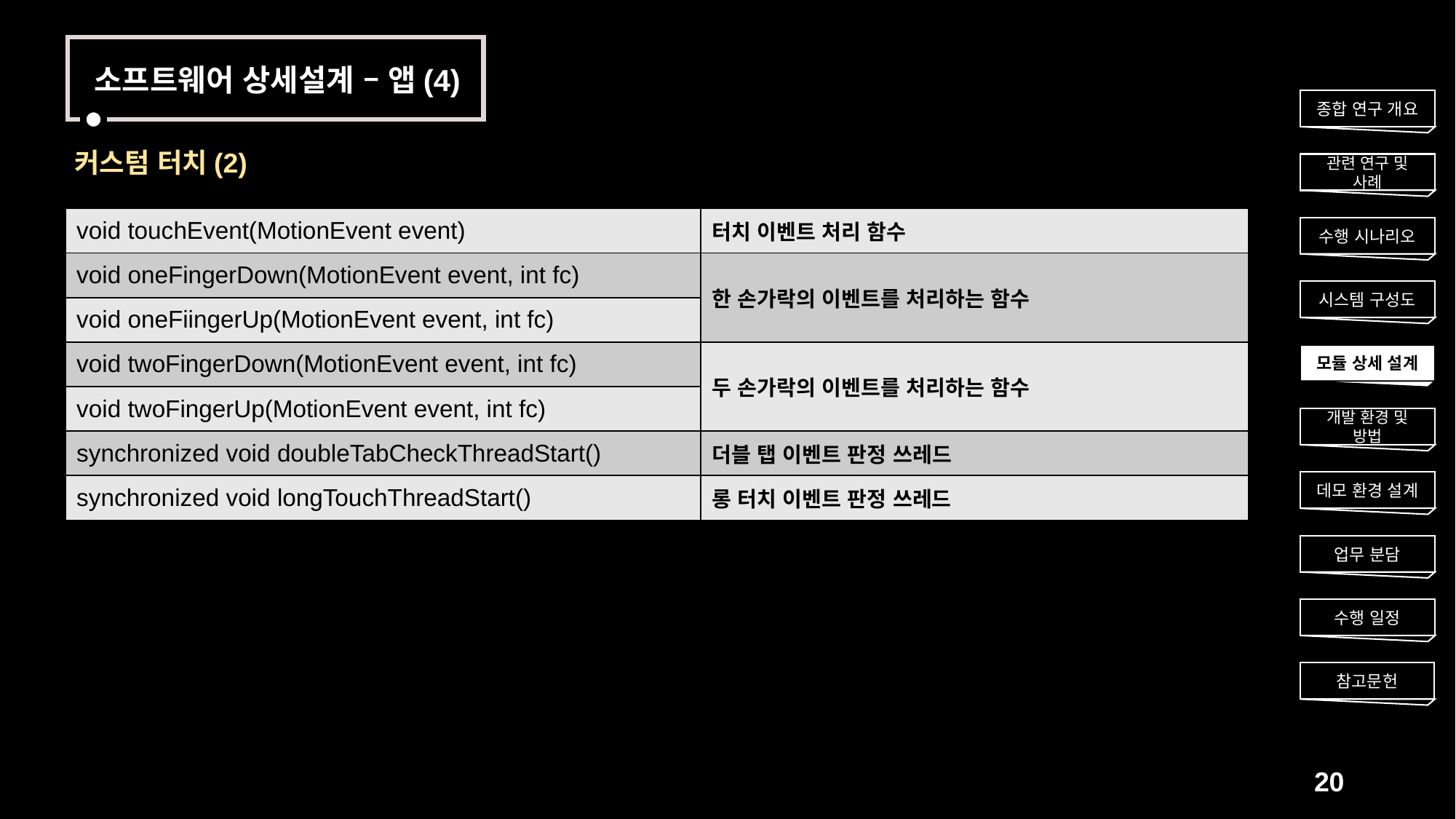

소프트웨어 상세설계 – 앱(4)
종합 연구 개요

커스텀 터치(2)
관련 연구 및 사례

| void touchEvent(MotionEvent event) | 터치 이벤트 처리 함수 |
| --- | --- |
| void oneFingerDown(MotionEvent event, int fc) | 한 손가락의 이벤트를 처리하는 함수 |
| void oneFiingerUp(MotionEvent event, int fc) |  |
| void twoFingerDown(MotionEvent event, int fc) | 두 손가락의 이벤트를 처리하는 함수 |
| void twoFingerUp(MotionEvent event, int fc) |  |
| synchronized void doubleTabCheckThreadStart() | 더블 탭 이벤트 판정 쓰레드 |
| synchronized void longTouchThreadStart() | 롱 터치 이벤트 판정 쓰레드 |
수행 시나리오

시스템 구성도

모듈 상세 설계

개발 환경 및 방법

데모 환경 설계

업무 분담

수행 일정

참고문헌

20